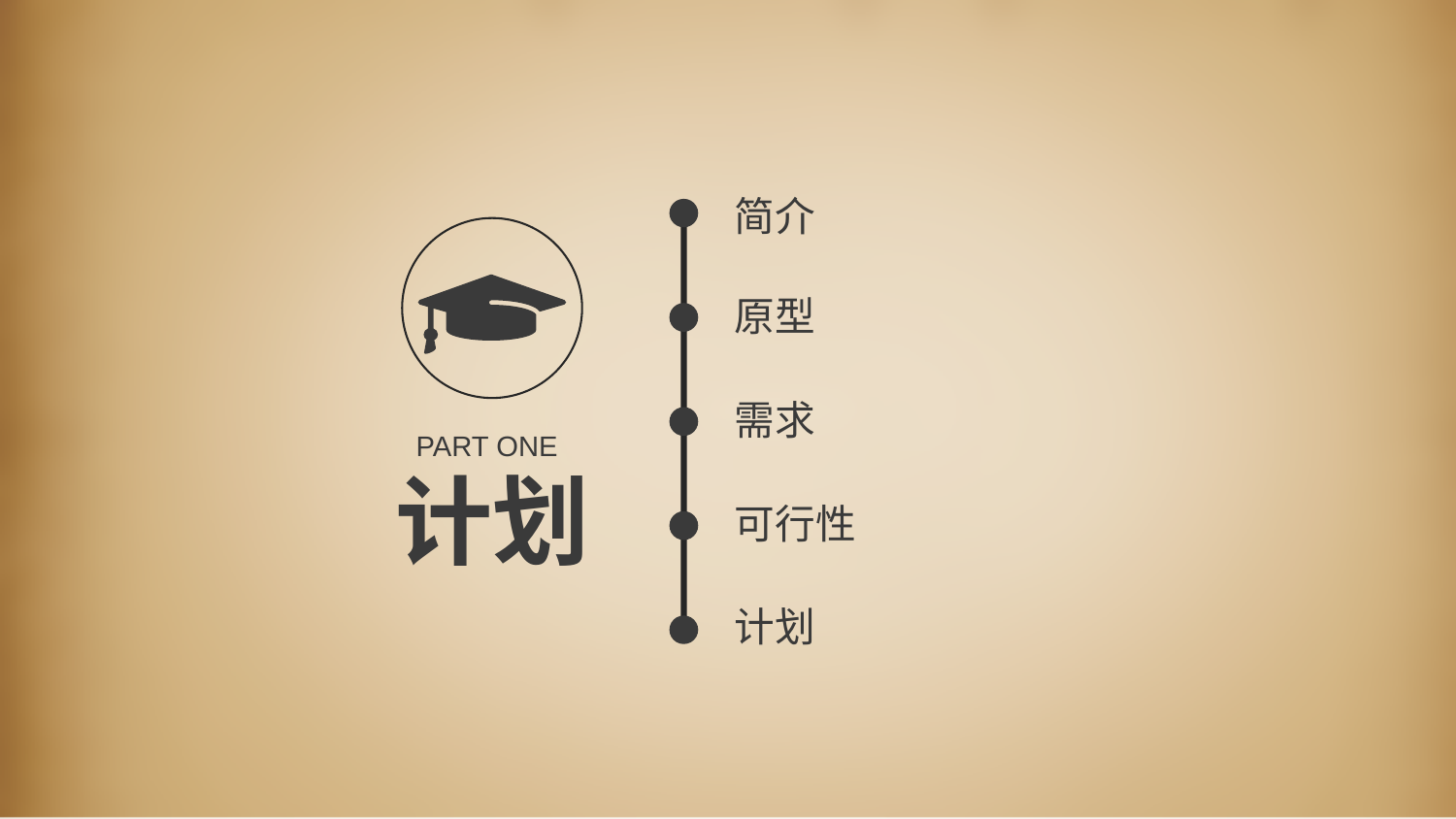

简介

原型
需求
PART ONE
计划
可行性
计划